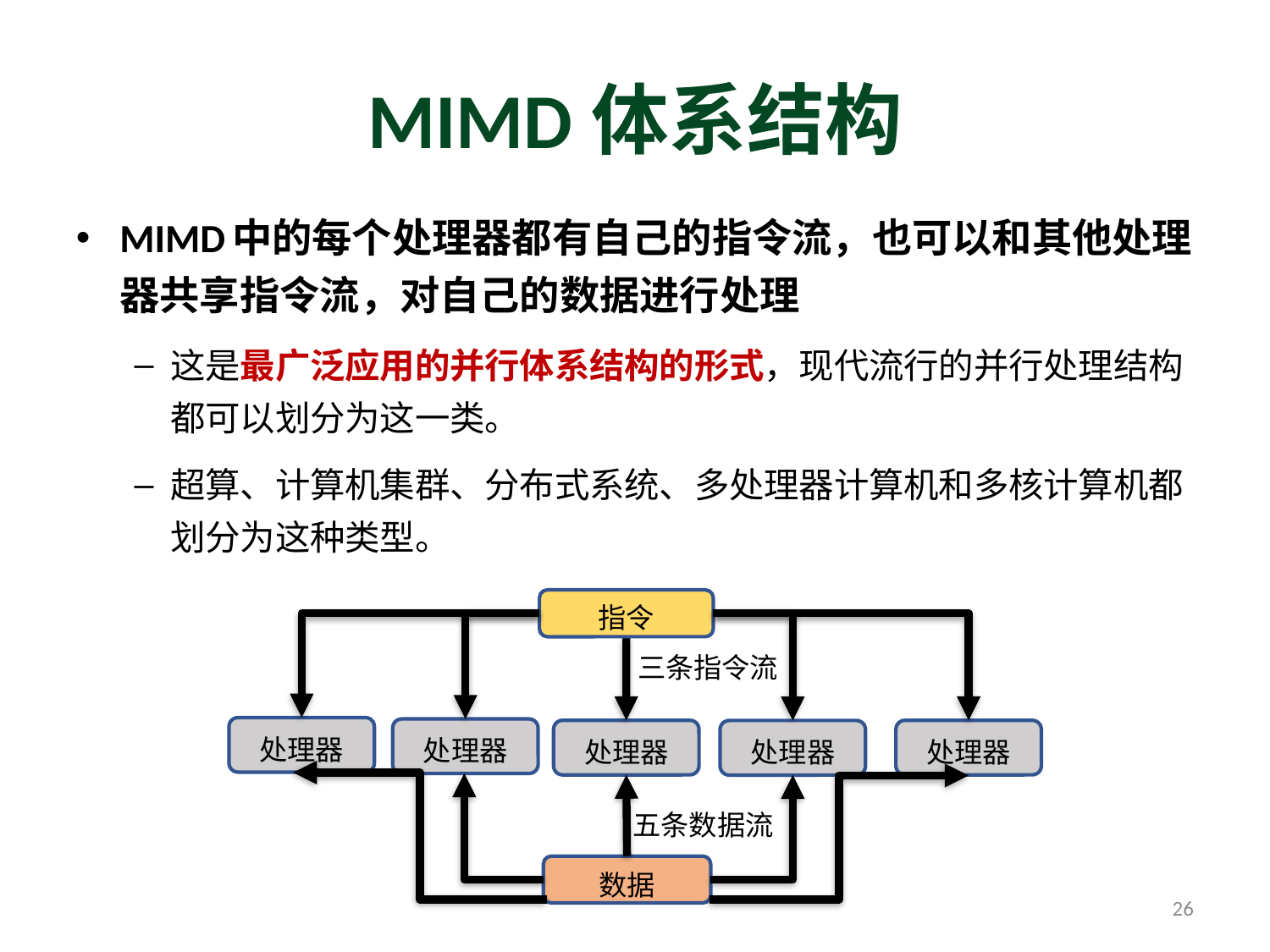

# MIMD体系结构
MIMD中的每个处理器都有自己的指令流，也可以和其他处理器共享指令流，对自己的数据进行处理
这是最广泛应用的并行体系结构的形式，现代流行的并行处理结构都可以划分为这一类。
超算、计算机集群、分布式系统、多处理器计算机和多核计算机都划分为这种类型。

指令
三条指令流

处理器

处理器

处理器

处理器

处理器
五条数据流

数据
26